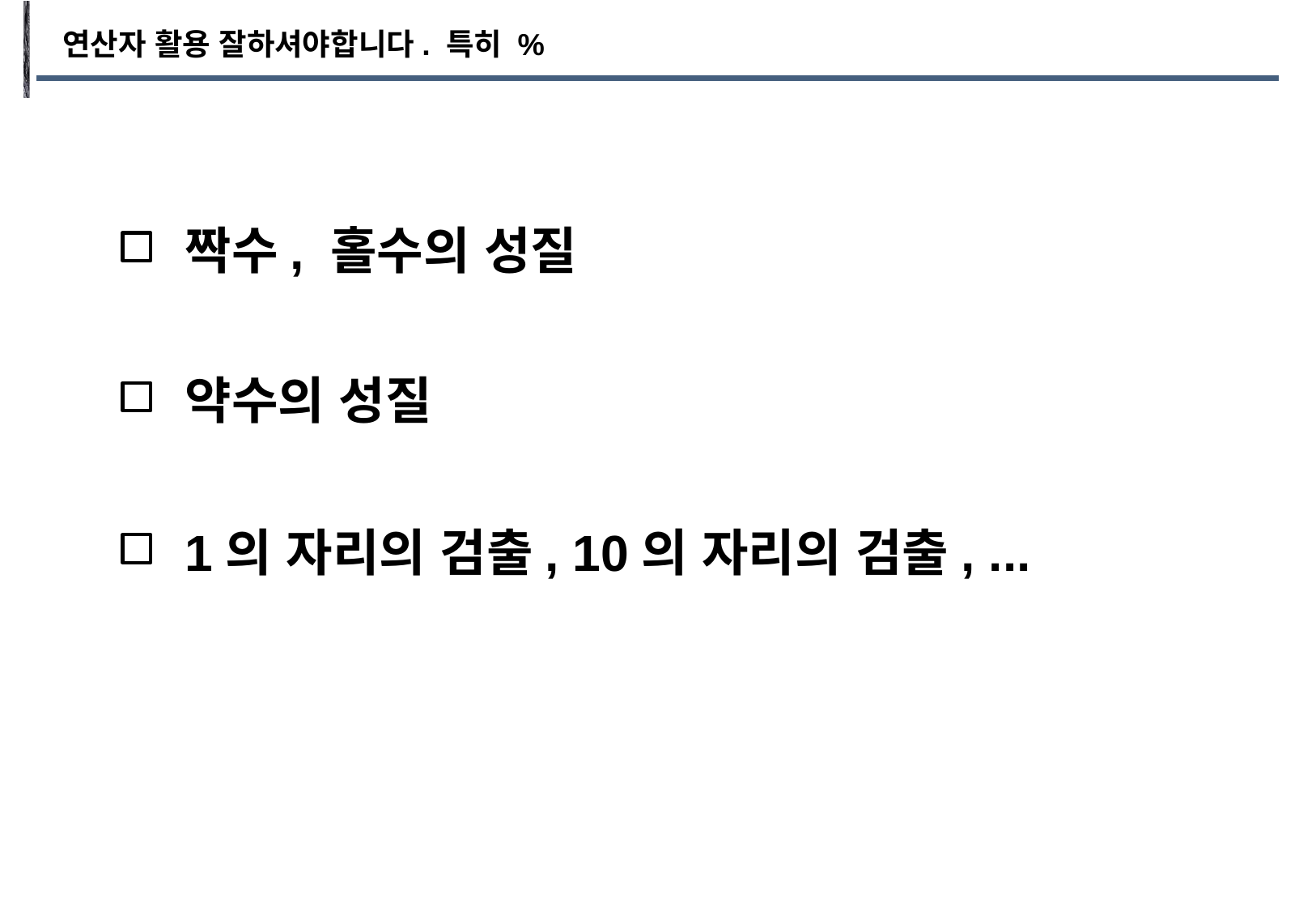

연산자 활용 잘하셔야합니다. 특히 %

짝수, 홀수의 성질

약수의 성질

1의 자리의 검출, 10의 자리의 검출, ...